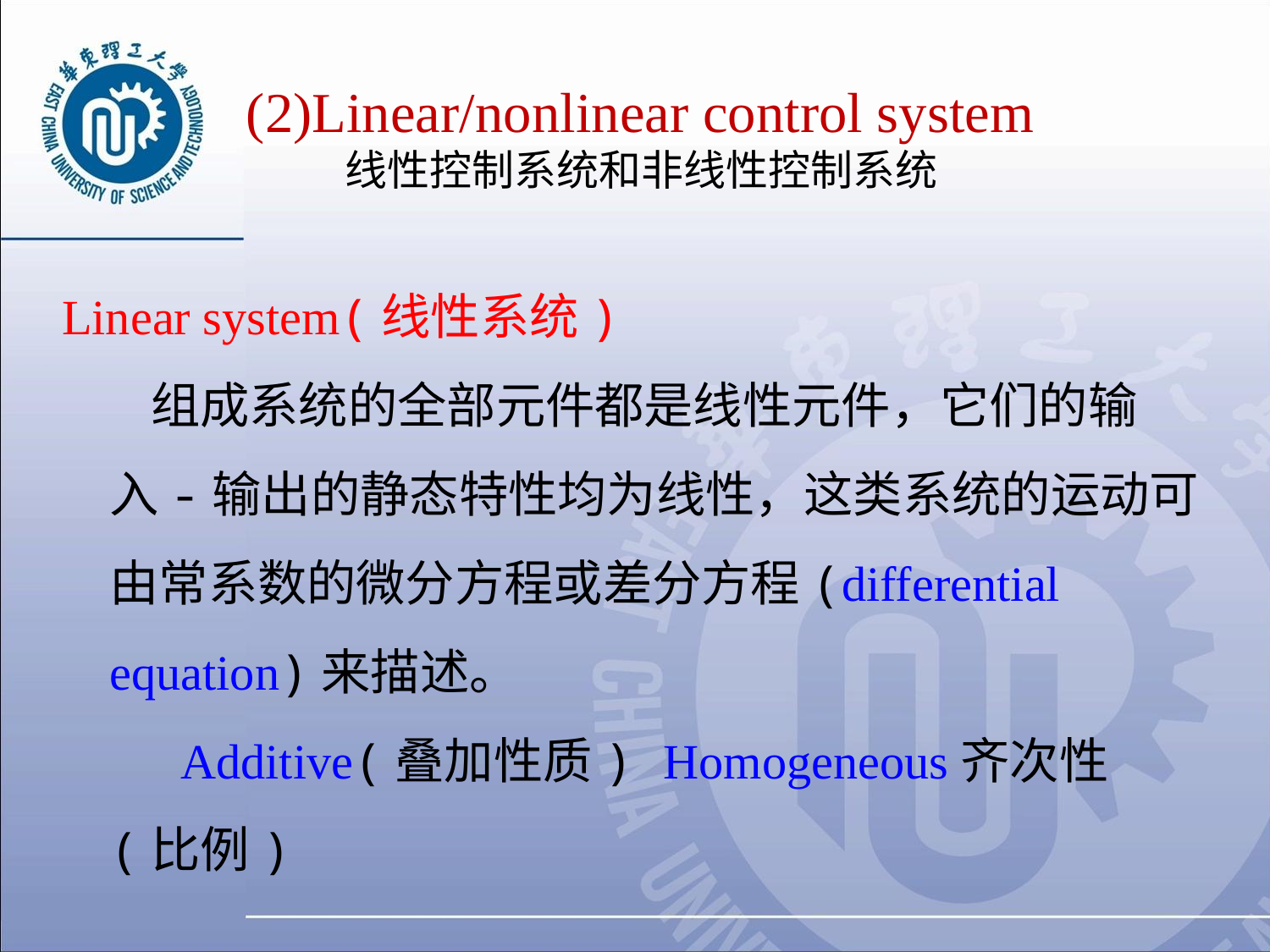

(2)Linear/nonlinear control system
线性控制系统和非线性控制系统
Linear system(线性系统)
       组成系统的全部元件都是线性元件，它们的输入-输出的静态特性均为线性，这类系统的运动可由常系数的微分方程或差分方程(differential equation)来描述。
    Additive(叠加性质) Homogeneous齐次性(比例)